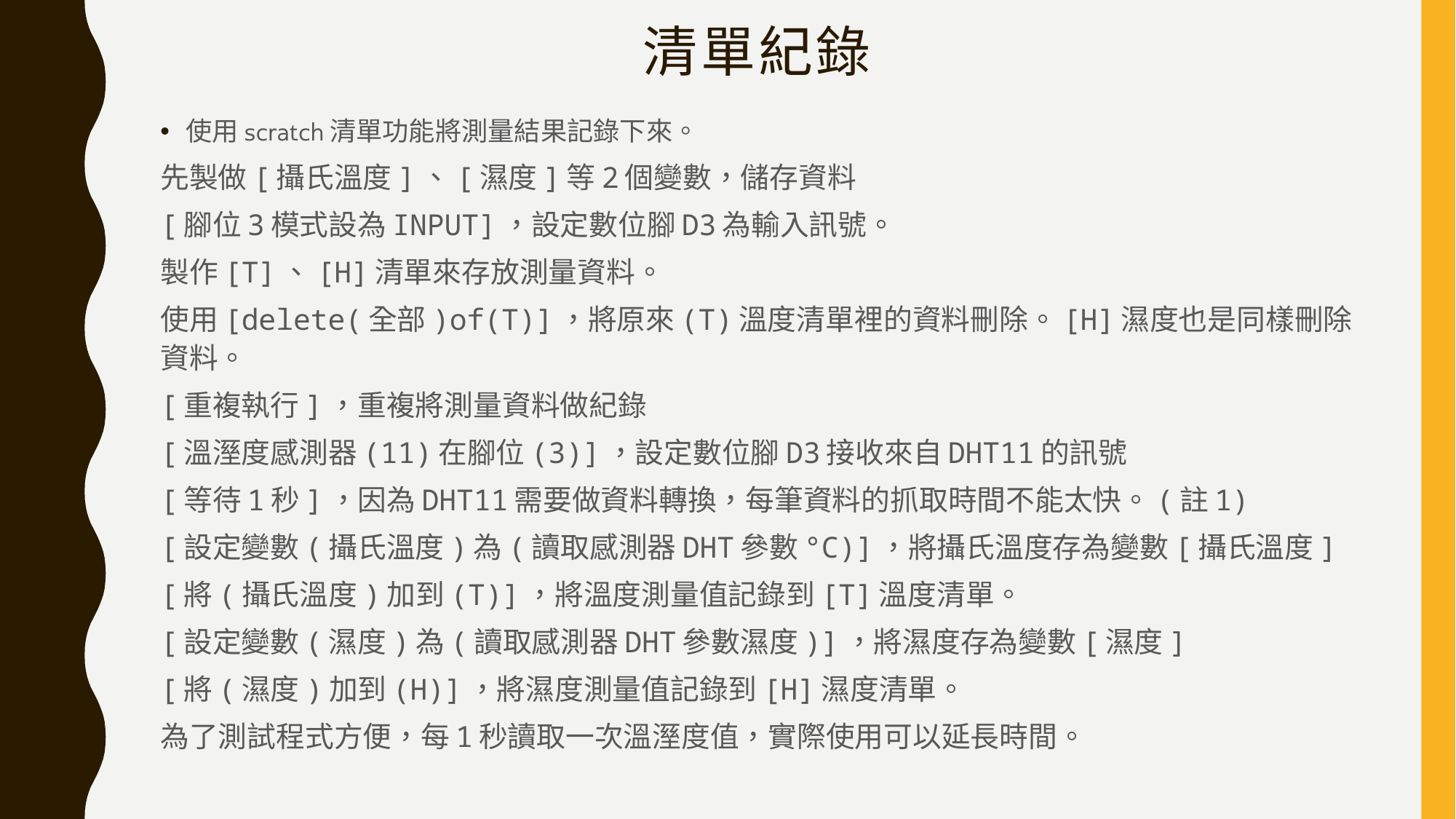

# 清單紀錄
使用scratch清單功能將測量結果記錄下來。
先製做[攝氏溫度]、[濕度]等2個變數，儲存資料
[腳位3模式設為INPUT]，設定數位腳D3為輸入訊號。
製作[T]、[H]清單來存放測量資料。
使用[delete(全部)of(T)]，將原來(T)溫度清單裡的資料刪除。[H]濕度也是同樣刪除資料。
[重複執行]，重複將測量資料做紀錄
[溫溼度感測器(11)在腳位(3)]，設定數位腳D3接收來自DHT11的訊號
[等待1秒]，因為DHT11需要做資料轉換，每筆資料的抓取時間不能太快。(註1)
[設定變數(攝氏溫度)為(讀取感測器DHT參數°C)]，將攝氏溫度存為變數[攝氏溫度]
[將(攝氏溫度)加到(T)]，將溫度測量值記錄到[T]溫度清單。
[設定變數(濕度)為(讀取感測器DHT參數濕度)]，將濕度存為變數[濕度]
[將(濕度)加到(H)]，將濕度測量值記錄到[H]濕度清單。
為了測試程式方便，每1秒讀取一次溫溼度值，實際使用可以延長時間。